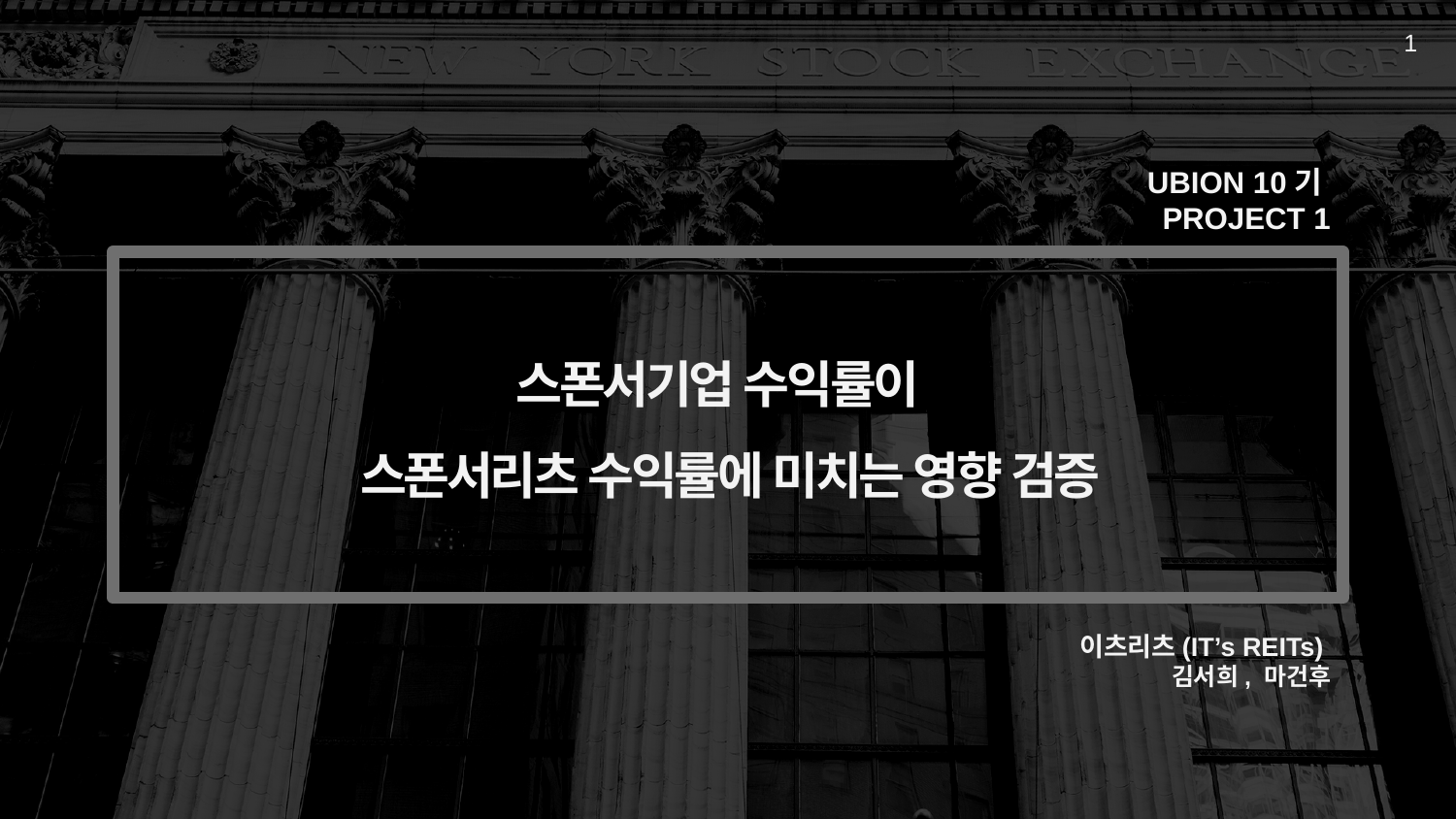

1
# UBION 10기 PROJECT 1

스폰서기업 수익률이
스폰서리츠 수익률에 미치는 영향 검증
이츠리츠(IT’s REITs)
김서희, 마건후